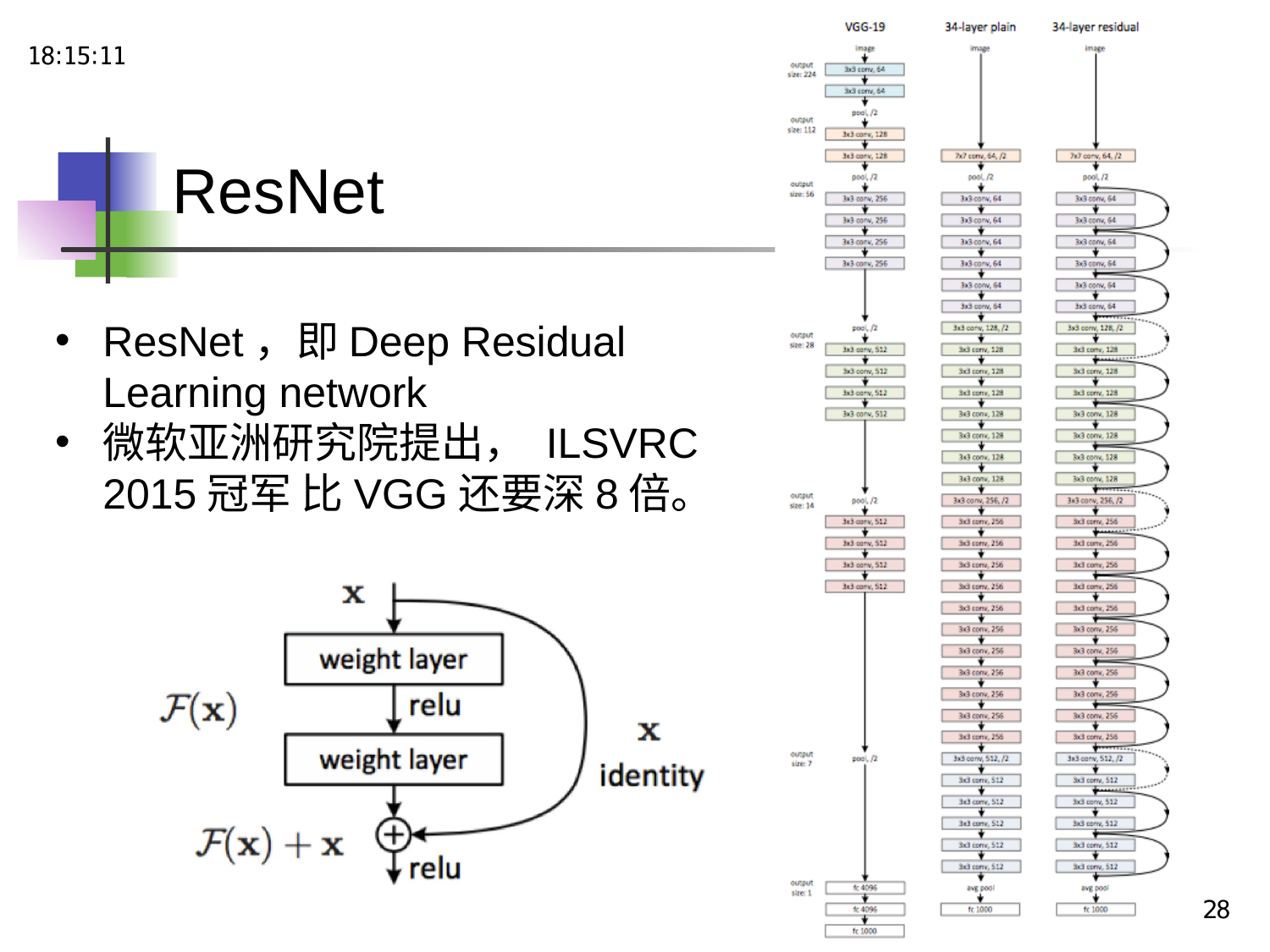

18:15:11
# ResNet
ResNet，即Deep Residual Learning network
微软亚洲研究院提出， ILSVRC 2015冠军 比VGG还要深8倍。

28